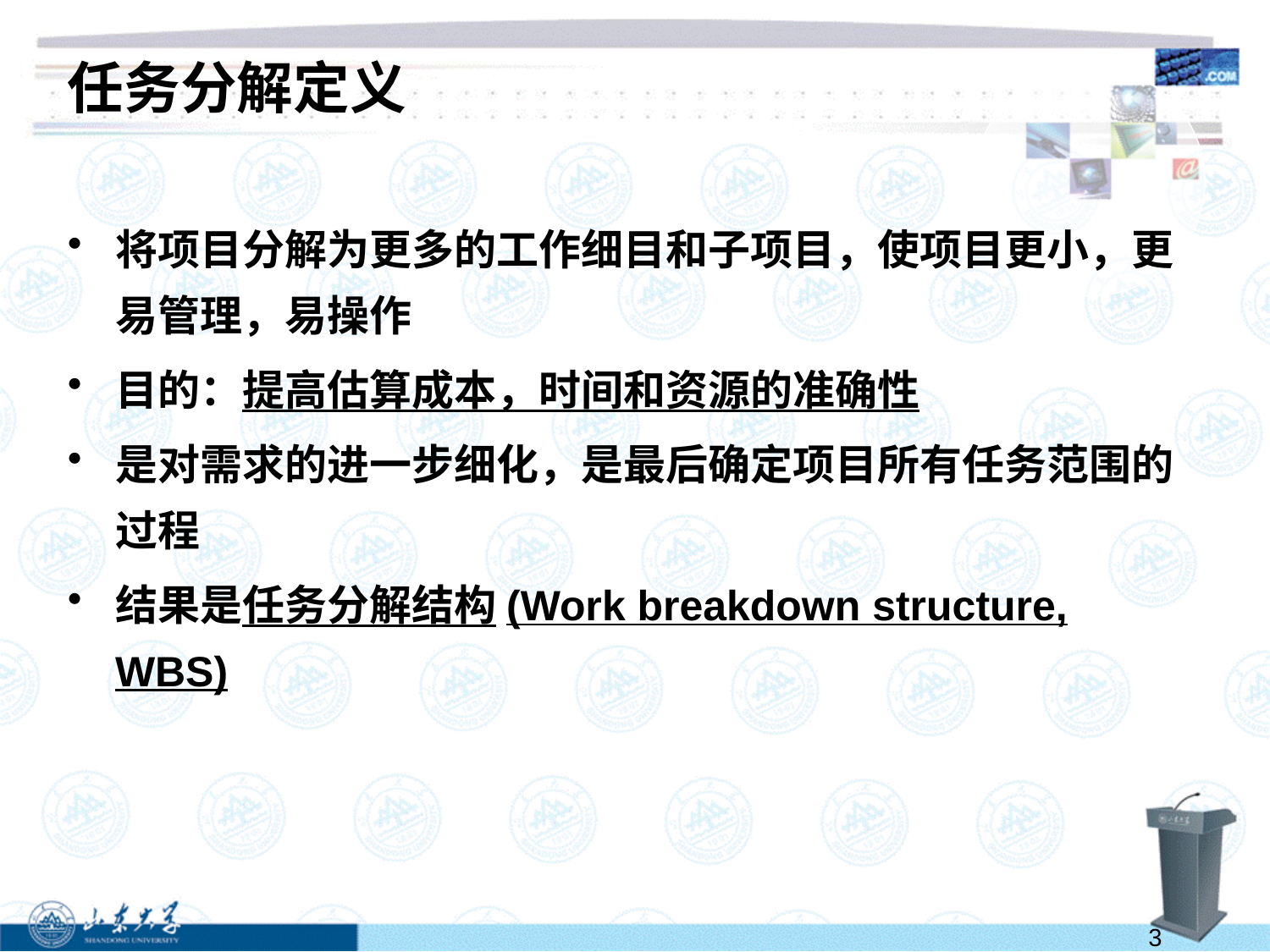

# 任务分解定义
将项目分解为更多的工作细目和子项目，使项目更小，更易管理，易操作
目的：提高估算成本，时间和资源的准确性
是对需求的进一步细化，是最后确定项目所有任务范围的过程
结果是任务分解结构(Work breakdown structure, WBS)
3